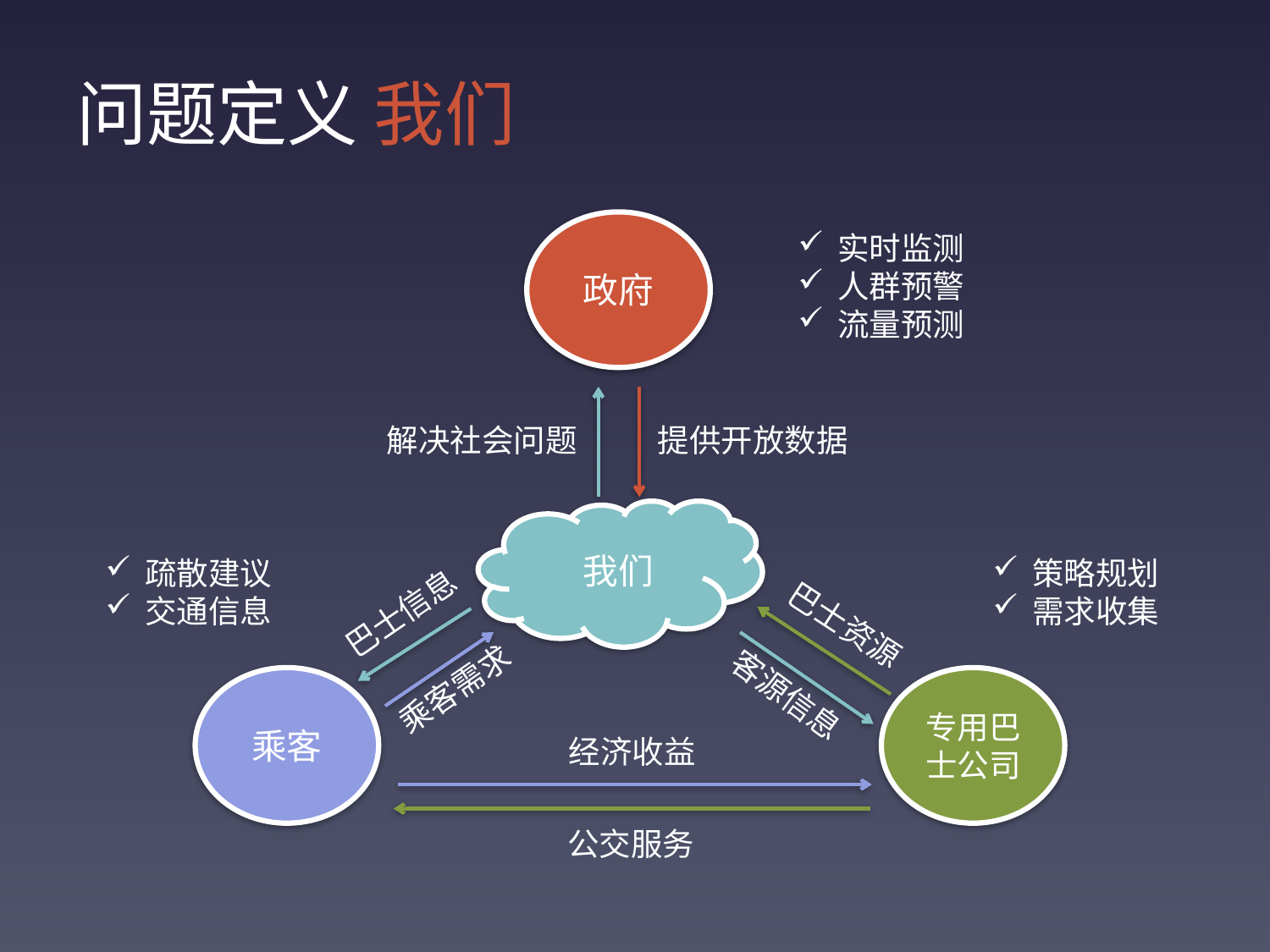

# 问题定义 我们
政府
实时监测
人群预警
流量预测
解决社会问题
提供开放数据
 我们
疏散建议
交通信息
策略规划
需求收集
巴士信息
巴士资源
乘客需求
乘客
专用巴士公司
客源信息
经济收益
公交服务